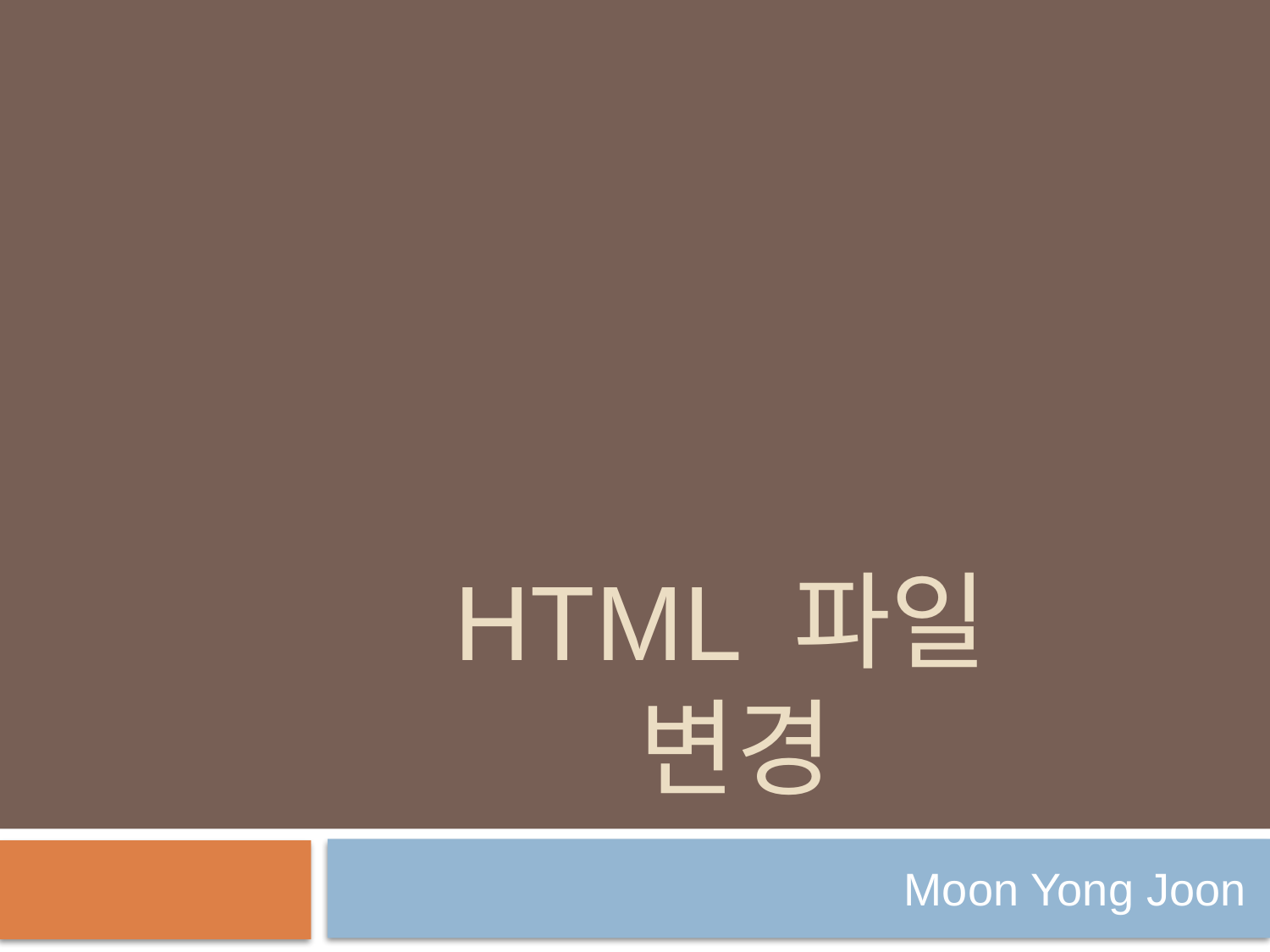

# Html 파일 변경
Moon Yong Joon